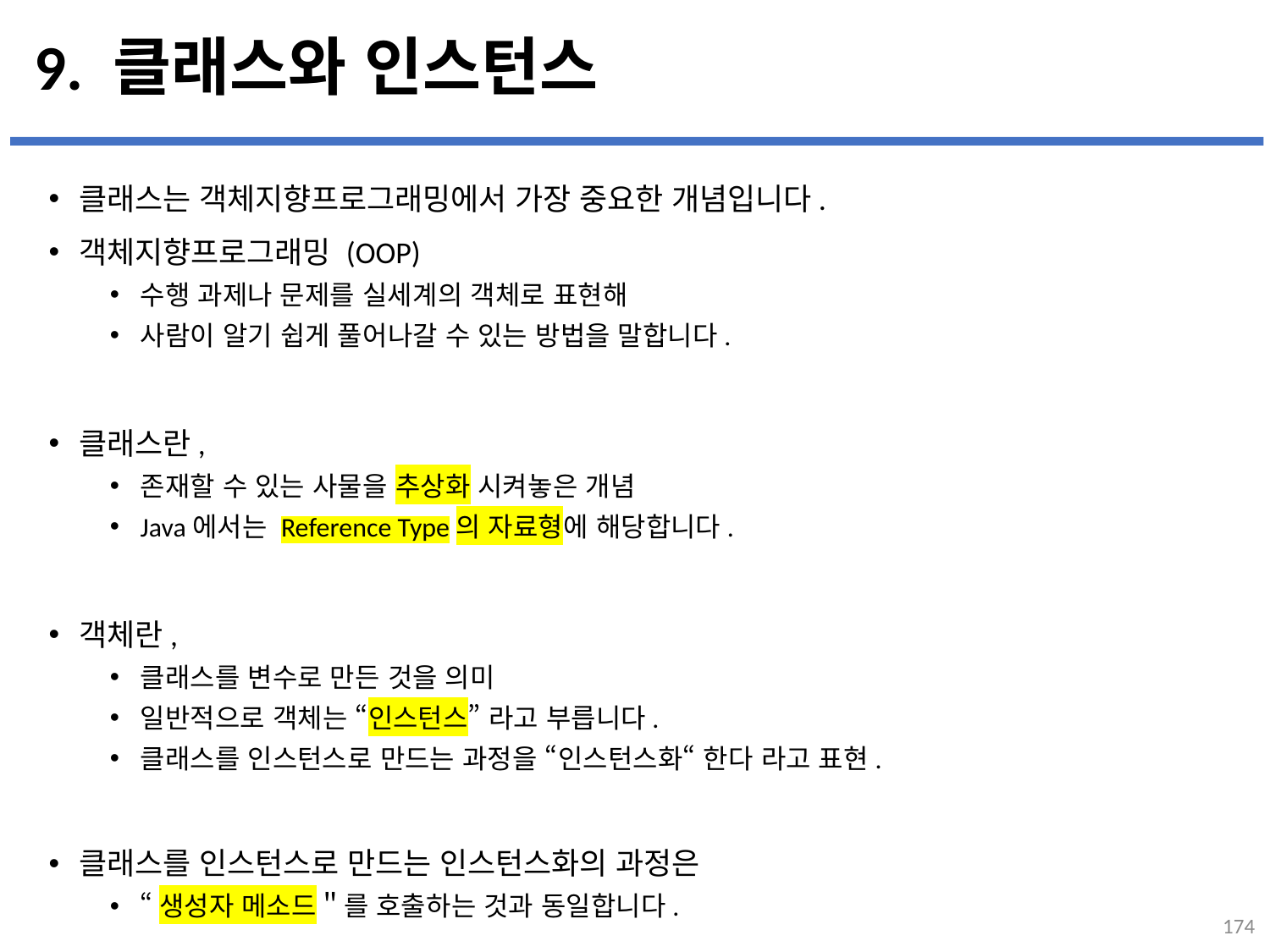

# 9. 클래스와 인스턴스
클래스는 객체지향프로그래밍에서 가장 중요한 개념입니다.
객체지향프로그래밍 (OOP)
수행 과제나 문제를 실세계의 객체로 표현해
사람이 알기 쉽게 풀어나갈 수 있는 방법을 말합니다.

클래스란,
존재할 수 있는 사물을 추상화 시켜놓은 개념
Java에서는 Reference Type의 자료형에 해당합니다.

객체란,
클래스를 변수로 만든 것을 의미
일반적으로 객체는 “인스턴스” 라고 부릅니다.
클래스를 인스턴스로 만드는 과정을 “인스턴스화“ 한다 라고 표현.

클래스를 인스턴스로 만드는 인스턴스화의 과정은
“생성자 메소드＂를 호출하는 것과 동일합니다.
...

설명
174